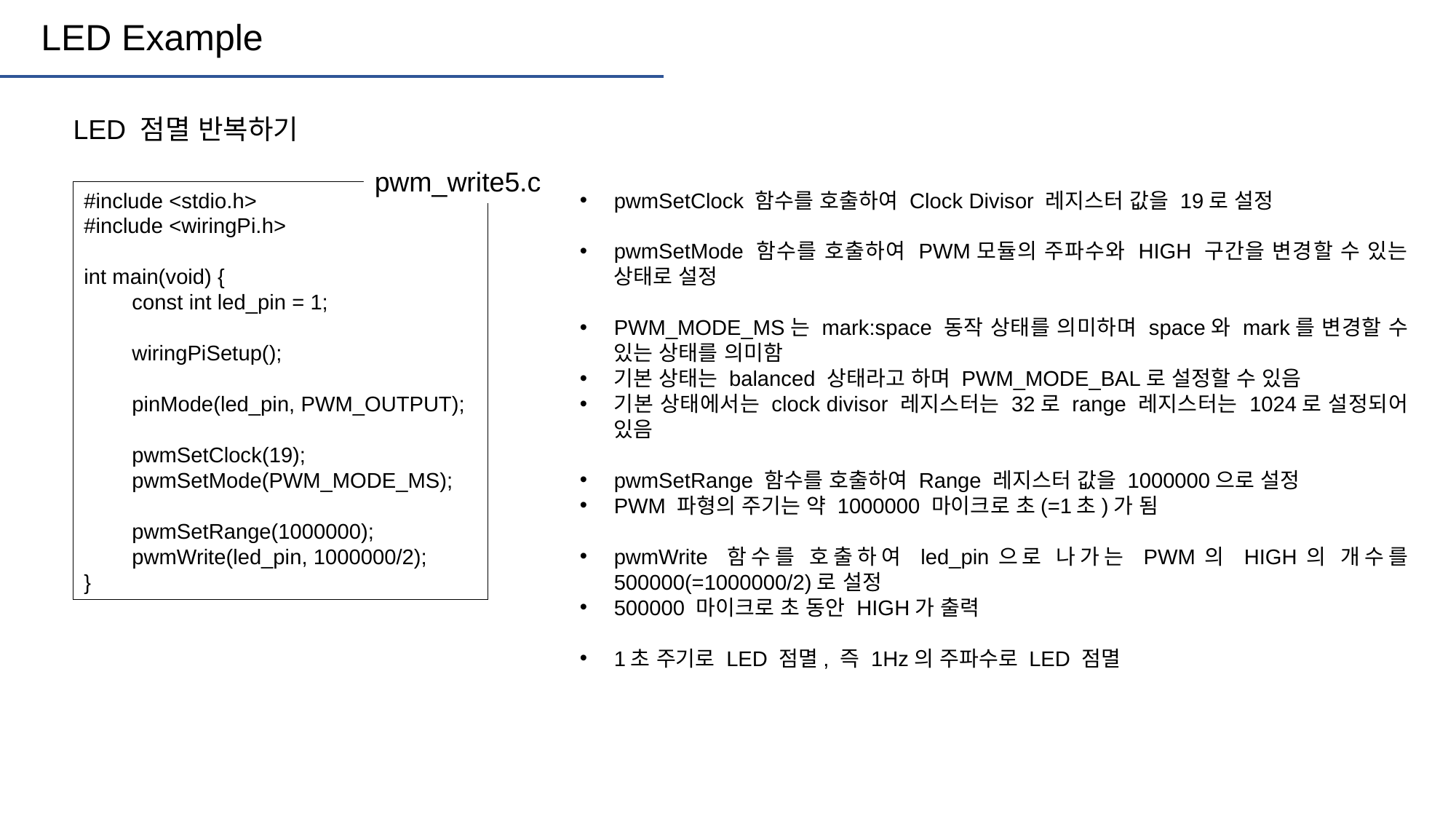

LED Example
LED 점멸 반복하기
pwm_write5.c
#include <stdio.h>
#include <wiringPi.h>

int main(void) {
        const int led_pin = 1;

        wiringPiSetup();

        pinMode(led_pin, PWM_OUTPUT);

        pwmSetClock(19);
        pwmSetMode(PWM_MODE_MS);

        pwmSetRange(1000000);
        pwmWrite(led_pin, 1000000/2);
}
pwmSetClock 함수를 호출하여 Clock Divisor 레지스터 값을 19로 설정

pwmSetMode 함수를 호출하여 PWM모듈의 주파수와 HIGH 구간을 변경할 수 있는 상태로 설정

PWM_MODE_MS는 mark:space 동작 상태를 의미하며 space와 mark를 변경할 수 있는 상태를 의미함
기본 상태는 balanced 상태라고 하며 PWM_MODE_BAL로 설정할 수 있음
기본 상태에서는 clock divisor 레지스터는 32로 range 레지스터는 1024로 설정되어 있음

pwmSetRange 함수를 호출하여 Range 레지스터 값을 1000000으로 설정
PWM 파형의 주기는 약 1000000 마이크로 초(=1초)가 됨

pwmWrite 함수를 호출하여 led_pin으로 나가는 PWM의 HIGH의 개수를 500000(=1000000/2)로 설정
500000 마이크로 초 동안 HIGH가 출력

1초 주기로 LED 점멸, 즉 1Hz의 주파수로 LED 점멸